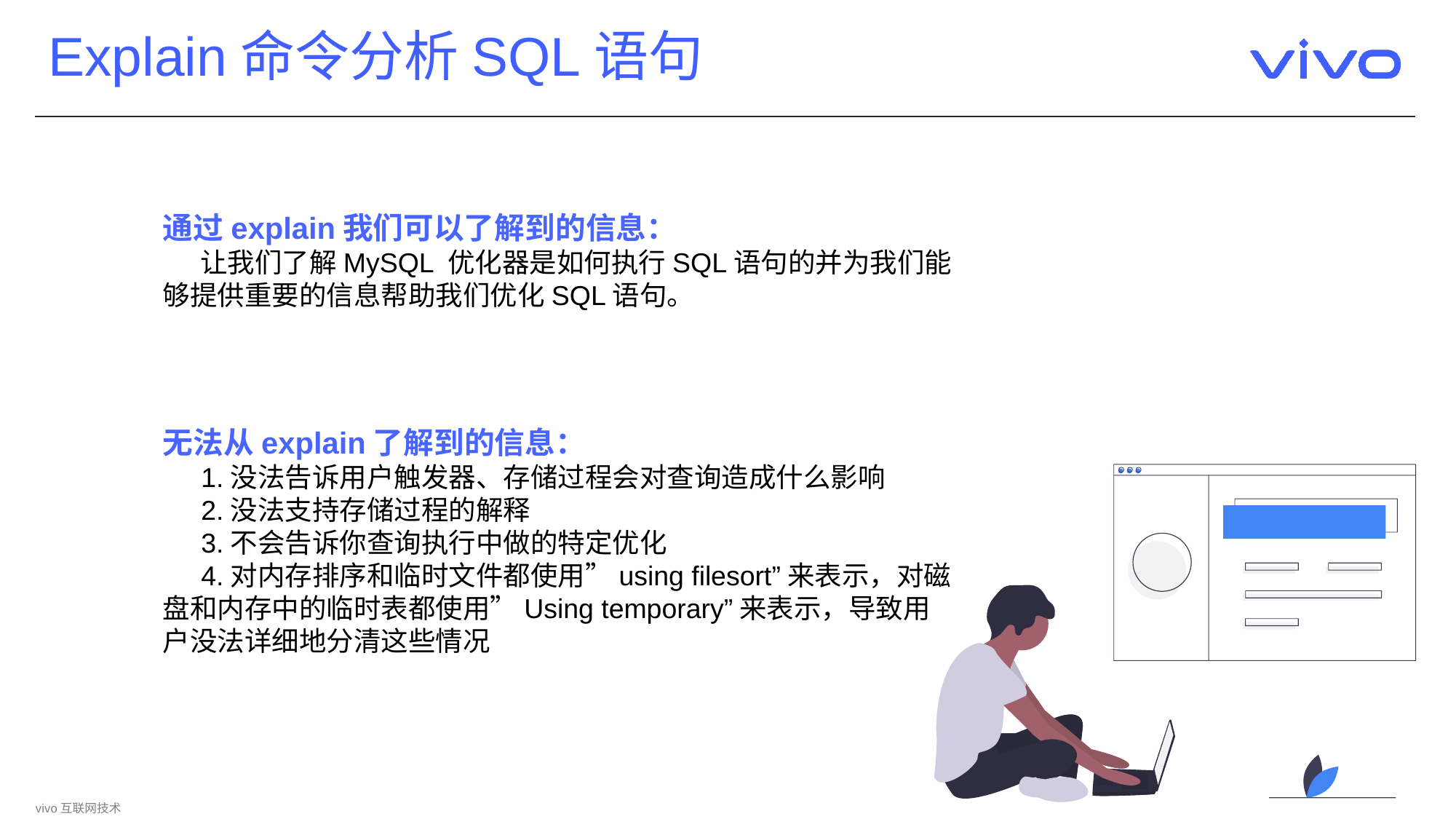

# Explain命令分析SQL语句
通过explain我们可以了解到的信息：
     让我们了解MySQL 优化器是如何执行SQL语句的并为我们能够提供重要的信息帮助我们优化SQL语句。

无法从explain了解到的信息：
     1.没法告诉用户触发器、存储过程会对查询造成什么影响
     2.没法支持存储过程的解释
     3.不会告诉你查询执行中做的特定优化
     4.对内存排序和临时文件都使用”using filesort”来表示，对磁盘和内存中的临时表都使用”Using temporary”来表示，导致用户没法详细地分清这些情况